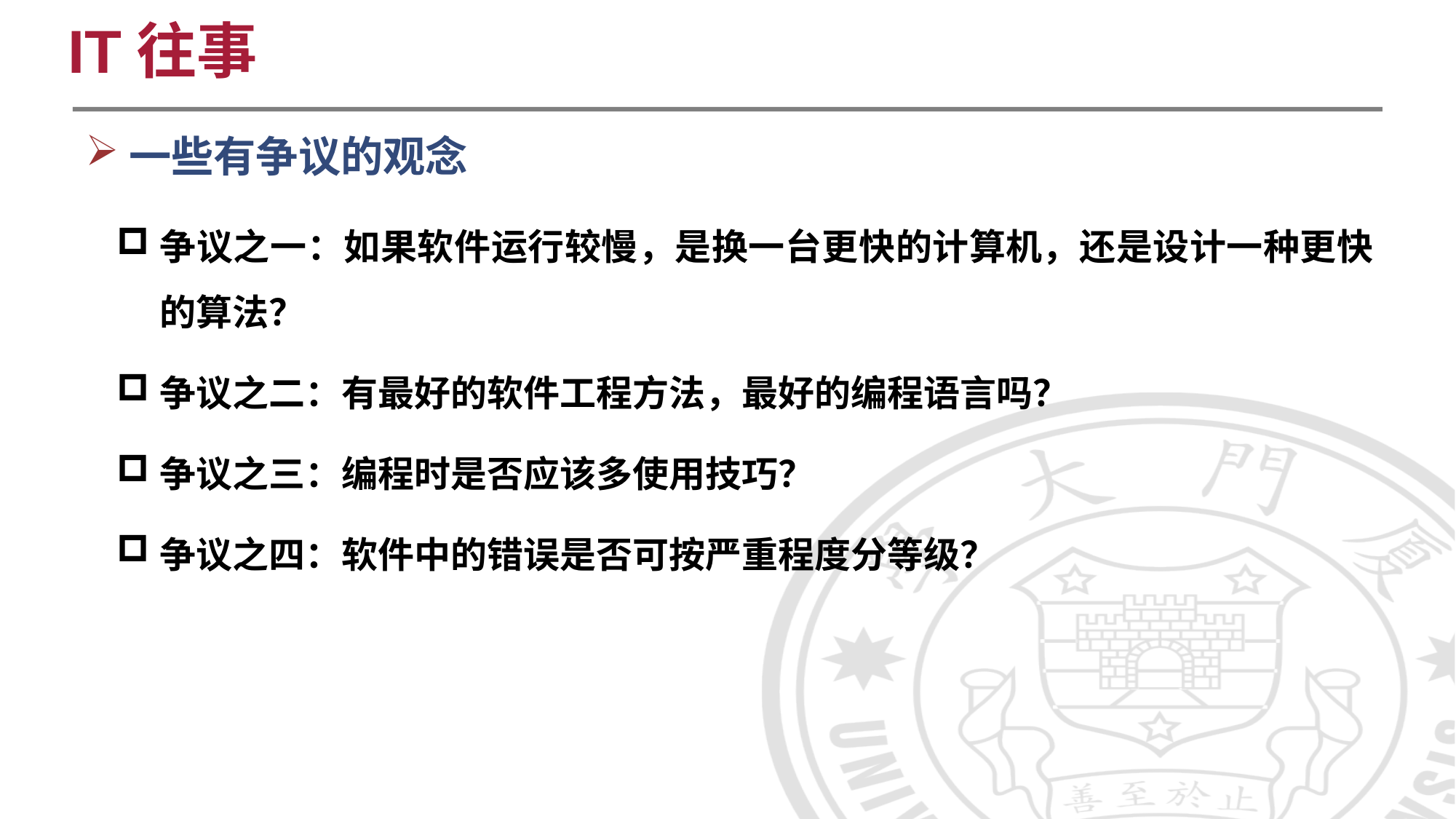

IT往事

一些有争议的观念
争议之一：如果软件运行较慢，是换一台更快的计算机，还是设计一种更快的算法？
争议之二：有最好的软件工程方法，最好的编程语言吗？
争议之三：编程时是否应该多使用技巧？
争议之四：软件中的错误是否可按严重程度分等级？